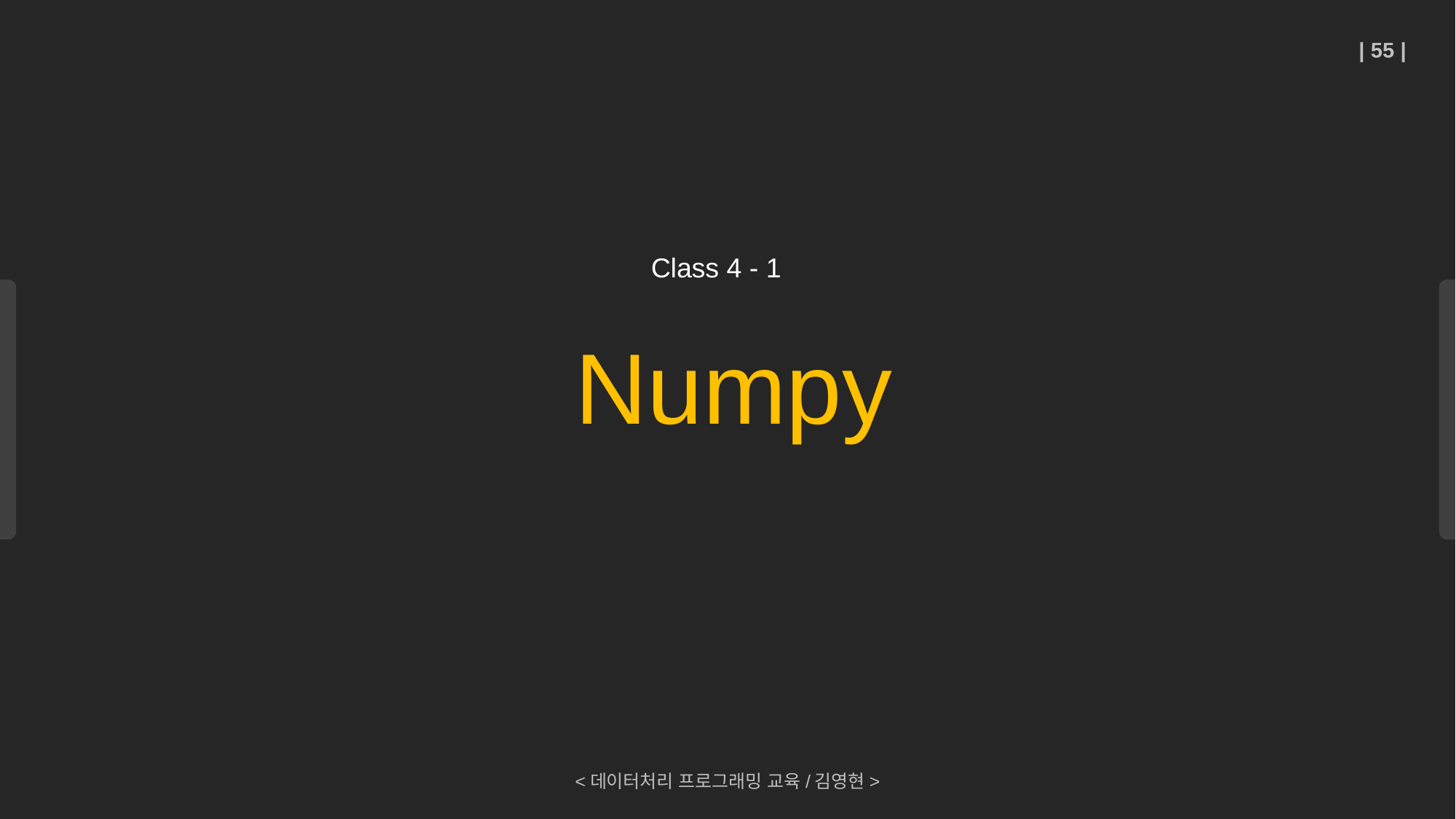

| 55 |
Numpy
Class 4 - 1

<데이터처리 프로그래밍 교육/김영현>